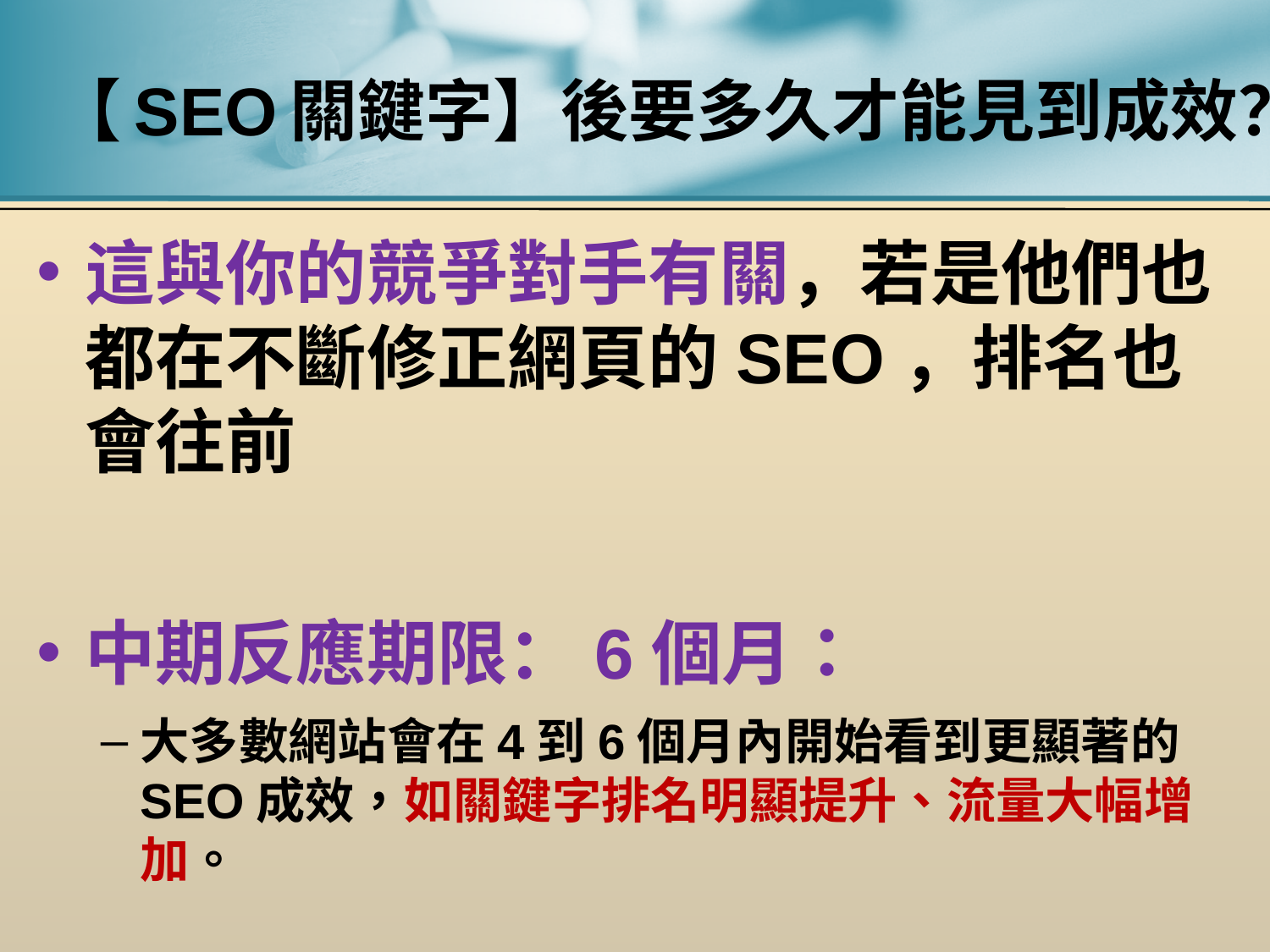

# 【SEO關鍵字】後要多久才能見到成效？
這與你的競爭對手有關，若是他們也都在不斷修正網頁的SEO，排名也會往前

中期反應期限：6個月：
大多數網站會在4到6個月內開始看到更顯著的SEO成效，如關鍵字排名明顯提升、流量大幅增加。